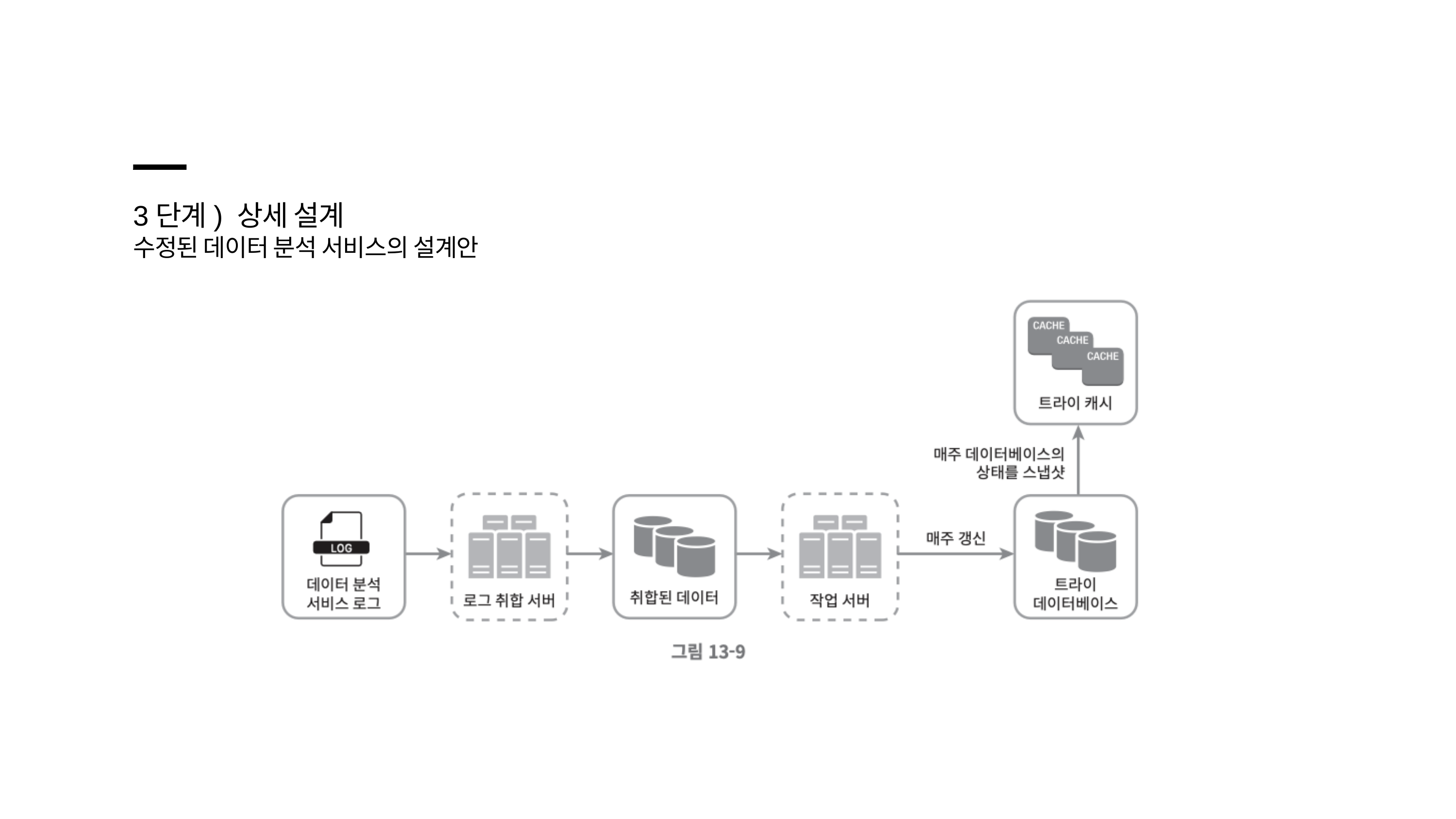

3단계) 상세 설계
수정된 데이터 분석 서비스의 설계안